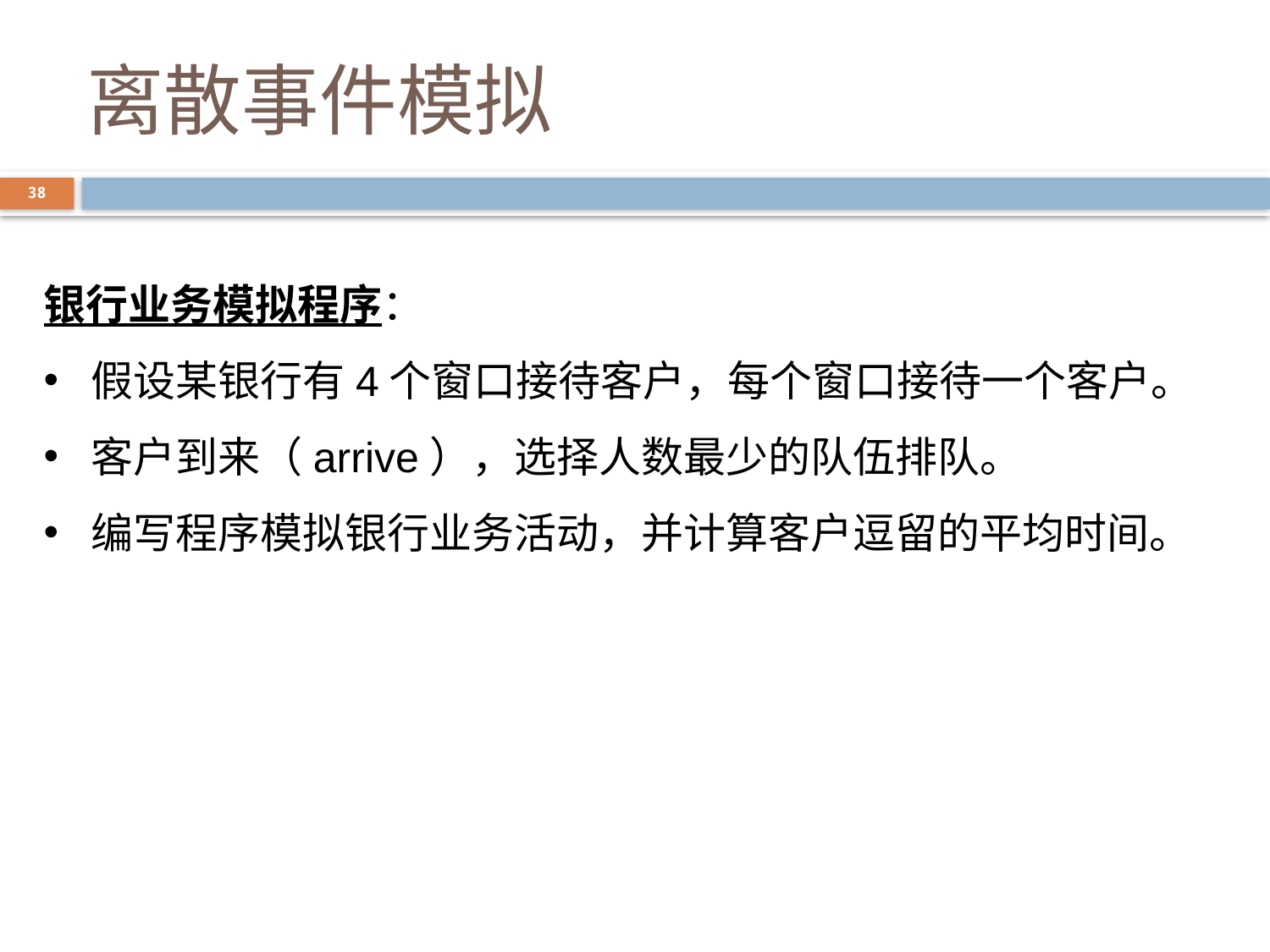

# 离散事件模拟
38
银行业务模拟程序：
假设某银行有4个窗口接待客户，每个窗口接待一个客户。
客户到来（arrive），选择人数最少的队伍排队。
编写程序模拟银行业务活动，并计算客户逗留的平均时间。